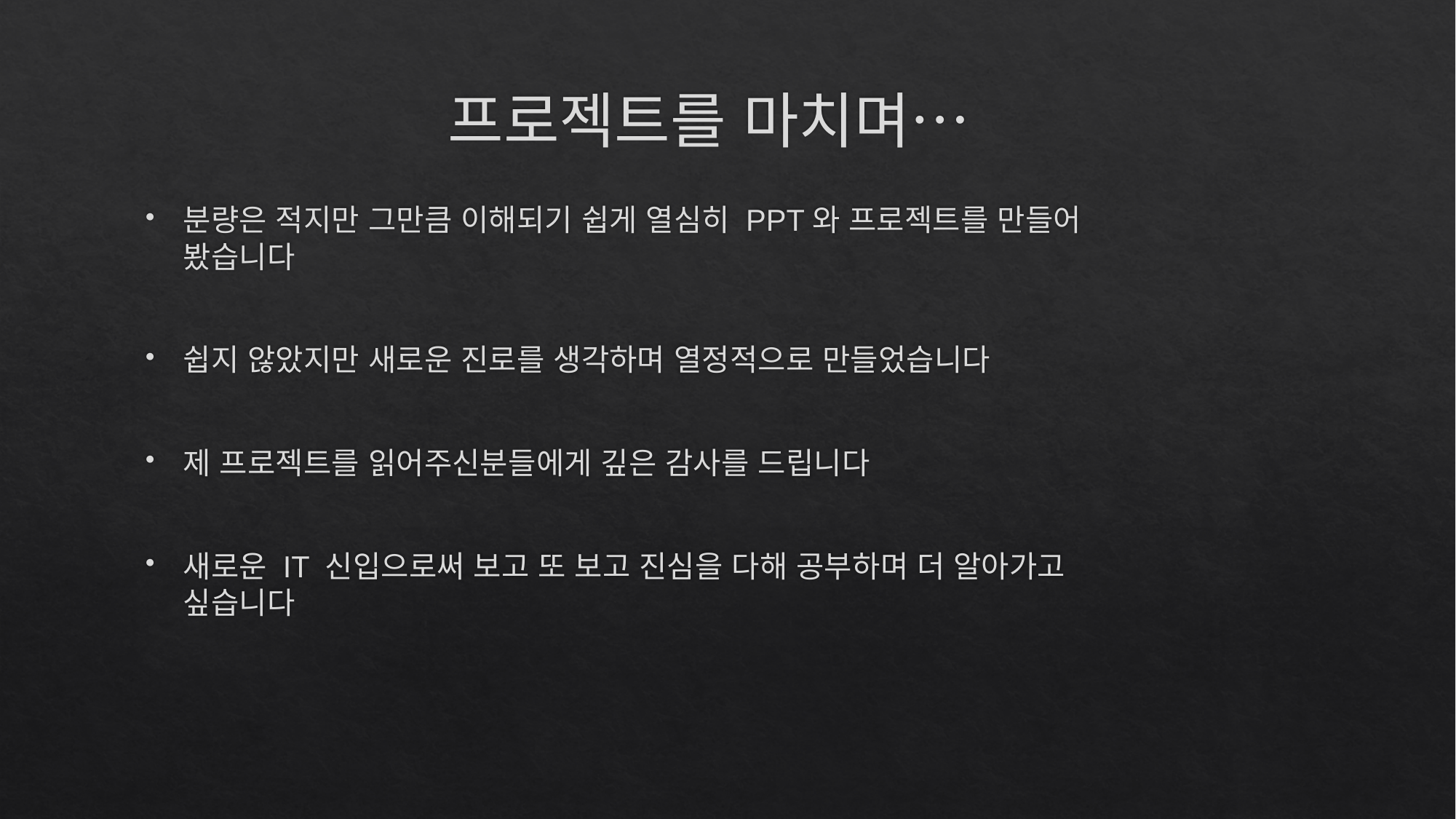

# 프로젝트를 마치며…
분량은 적지만 그만큼 이해되기 쉽게 열심히 PPT와 프로젝트를 만들어 봤습니다

쉽지 않았지만 새로운 진로를 생각하며 열정적으로 만들었습니다

제 프로젝트를 읽어주신분들에게 깊은 감사를 드립니다

새로운 IT 신입으로써 보고 또 보고 진심을 다해 공부하며 더 알아가고 싶습니다